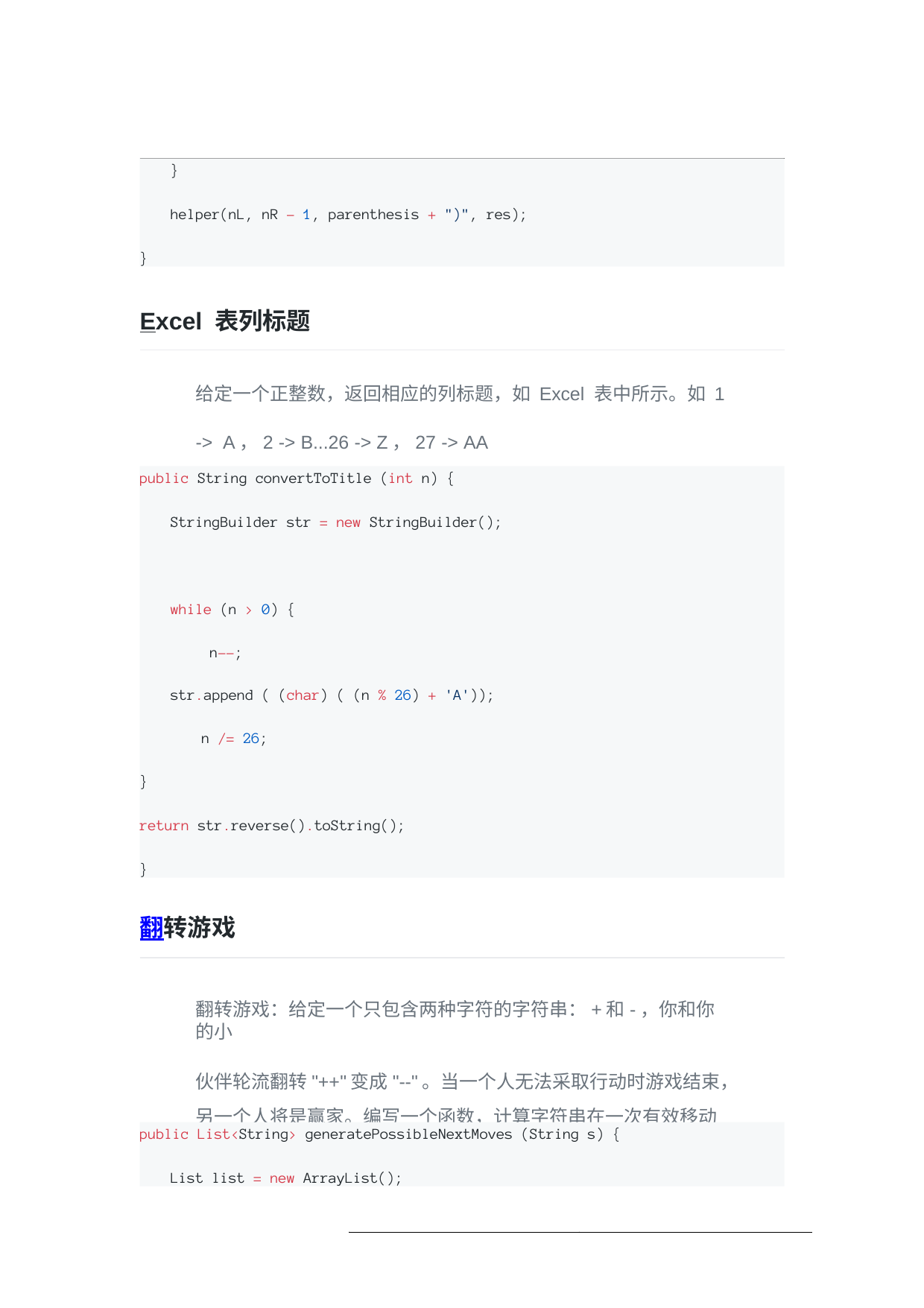

}

helper(nL, nR - 1, parenthesis + ")", res);

}
Excel 表列标题
给定一个正整数，返回相应的列标题，如 Excel 表中所示。如 1 ->  A，2 -> B...26 -> Z，27 -> AA

public String convertToTitle (int n) {

StringBuilder str = new StringBuilder();

while (n > 0) {  n--;
str.append ( (char) ( (n % 26) + 'A'));  n /= 26;

}

return str.reverse().toString();

}
翻转游戏

翻转游戏：给定一个只包含两种字符的字符串：+和-，你和你的小

伙伴轮流翻转"++"变成"--"。当一个人无法采取行动时游戏结束，
另一个人将是赢家。编写一个函数，计算字符串在一次有效移动后 的所有可能状态。

public List<String> generatePossibleNextMoves (String s) {

List list = new ArrayList();